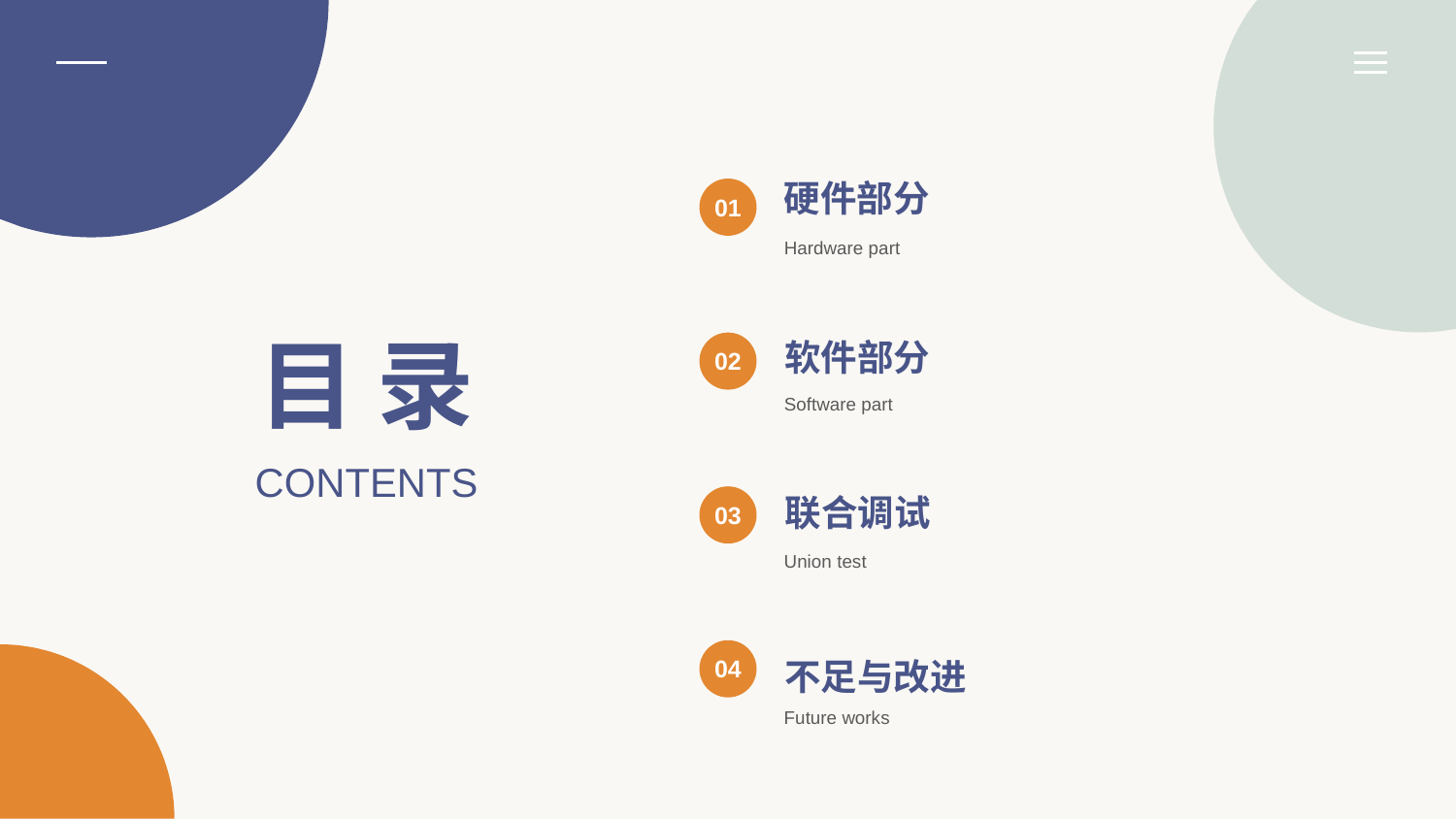

行业PPT模板http://www.1ppt.com/hangye/
硬件部分

01
Hardware part
目 录
软件部分

02
Software part
CONTENTS
联合调试

03
Union test

04
不足与改进
Future works